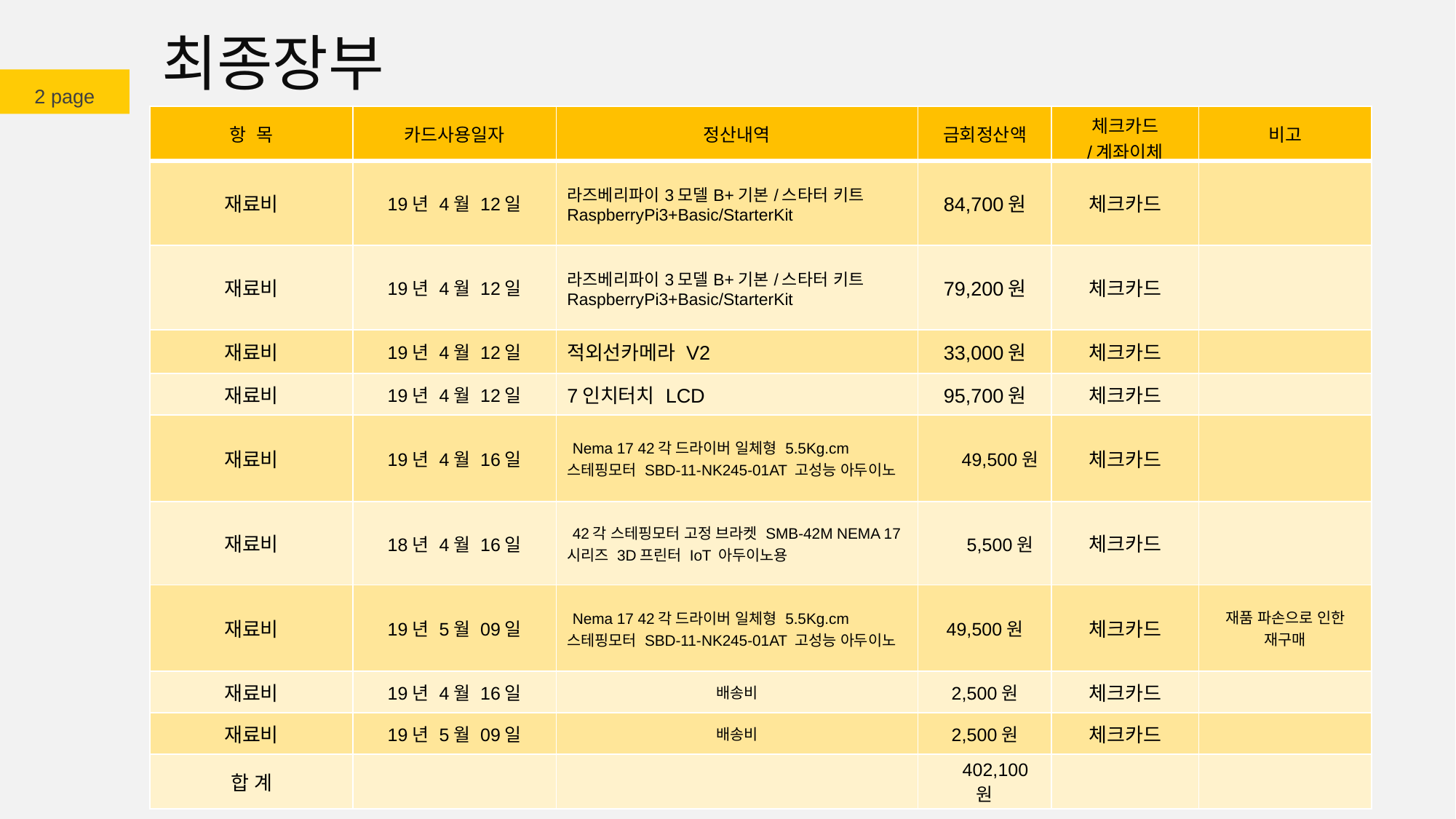

최종장부
2 page

| 항 목 | 카드사용일자 | 정산내역 | 금회정산액 | 체크카드 /계좌이체 | 비고 |
| --- | --- | --- | --- | --- | --- |
| 재료비 | 19년 4월 12일 | 라즈베리파이3모델B+기본/스타터 키트RaspberryPi3+Basic/StarterKit | 84,700원 | 체크카드 |  |
| 재료비 | 19년 4월 12일 | 라즈베리파이3모델B+기본/스타터 키트RaspberryPi3+Basic/StarterKit | 79,200원 | 체크카드 |  |
| 재료비 | 19년 4월 12일 | 적외선카메라 V2 | 33,000원 | 체크카드 |  |
| 재료비 | 19년 4월 12일 | 7인치터치 LCD | 95,700원 | 체크카드 |  |
| 재료비 | 19년 4월 16일 | Nema 17 42각 드라이버 일체형 5.5Kg.cm 스테핑모터 SBD-11-NK245-01AT 고성능 아두이노 | 49,500원 | 체크카드 |  |
| 재료비 | 18년 4월 16일 | 42각 스테핑모터 고정 브라켓 SMB-42M NEMA 17 시리즈 3D프린터 IoT 아두이노용 | 5,500원 | 체크카드 |  |
| 재료비 | 19년 5월 09일 | Nema 17 42각 드라이버 일체형 5.5Kg.cm 스테핑모터 SBD-11-NK245-01AT 고성능 아두이노 | 49,500원 | 체크카드 | 재품 파손으로 인한 재구매 |
| 재료비 | 19년 4월 16일 | 배송비 | 2,500원 | 체크카드 |  |
| 재료비 | 19년 5월 09일 | 배송비 | 2,500원 | 체크카드 |  |
| 합 계 |  |  | 402,100원 |  |  |